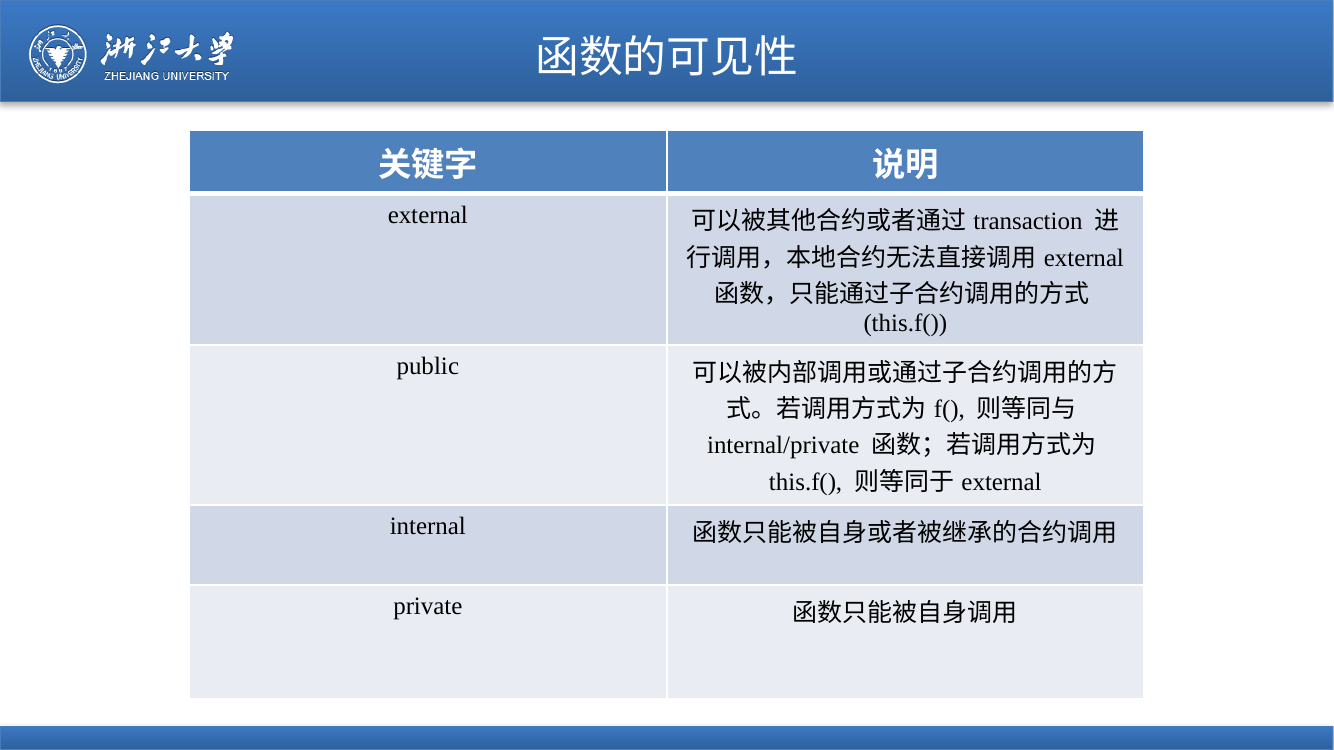

# 函数的可见性
| 关键字 | 说明 |
| --- | --- |
| external | 可以被其他合约或者通过transaction 进行调用，本地合约⽆法直接调用external 函数，只能通过子合约调用的方式(this.f()) |
| public | 可以被内部调用或通过子合约调用的方式。若调用方式为f(), 则等同与internal/private 函数；若调用方式为this.f(), 则等同于external |
| internal | 函数只能被自身或者被继承的合约调用 |
| private | 函数只能被自身调用 |